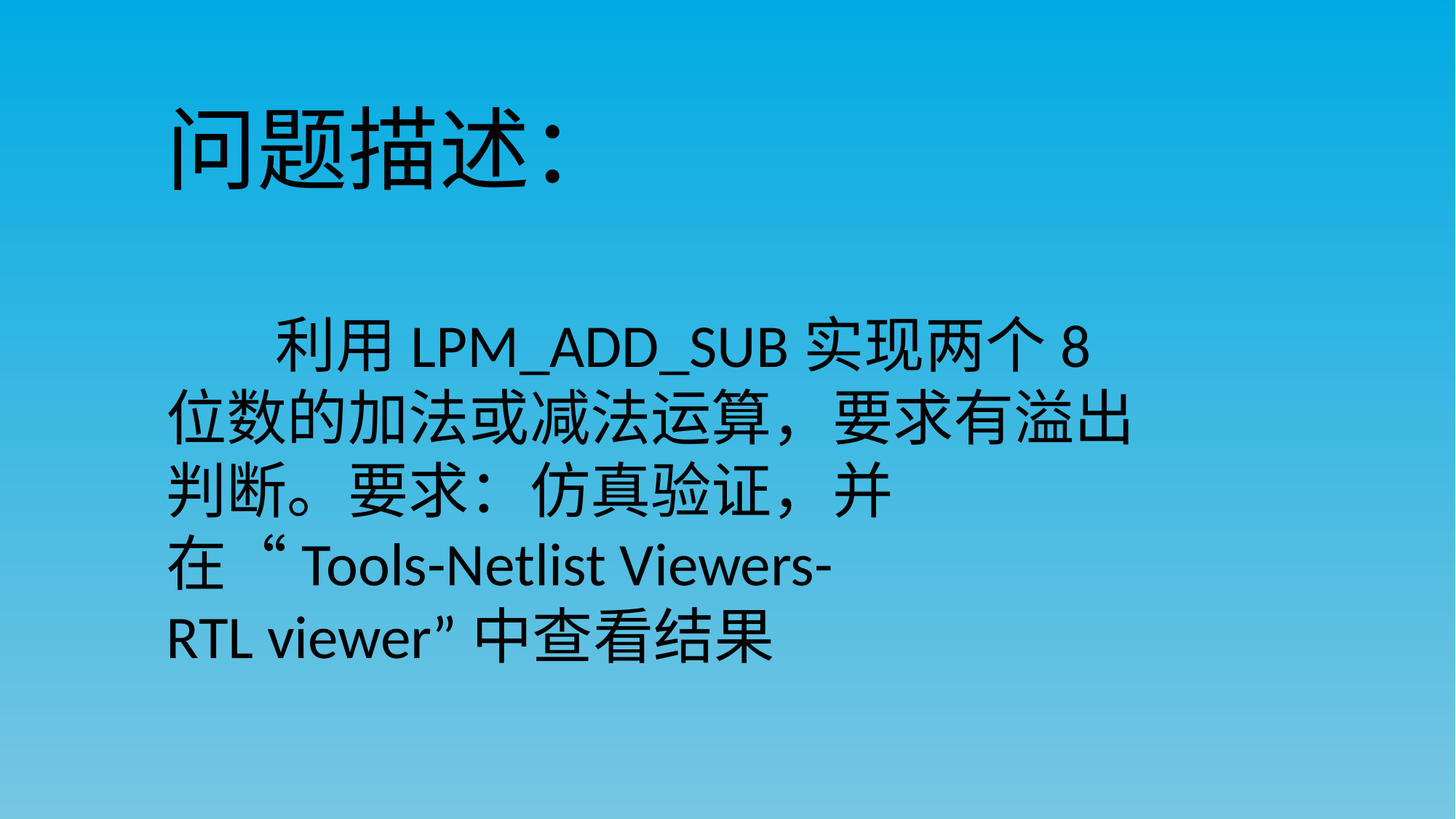

问题描述：

	利用LPM_ADD_SUB实现两个8位数的加法或减法运算，要求有溢出判断。要求：仿真验证，并在“Tools-Netlist Viewers-RTL viewer”中查看结果